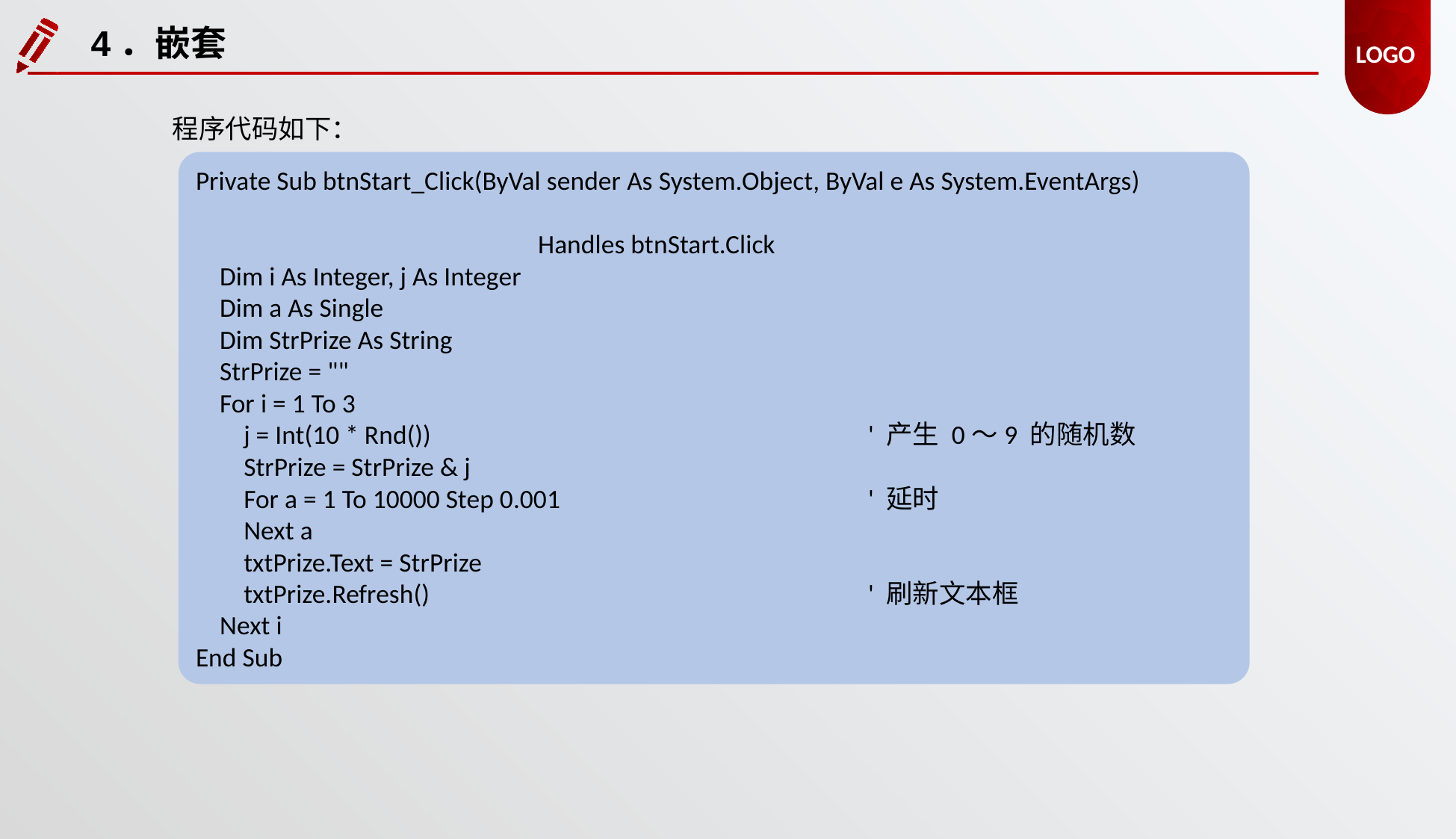

4．嵌套
程序代码如下：
Private Sub btnStart_Click(ByVal sender As System.Object, ByVal e As System.EventArgs)
												 Handles btnStart.Click
    Dim i As Integer, j As Integer
    Dim a As Single
    Dim StrPrize As String
    StrPrize = ""
    For i = 1 To 3
        j = Int(10 * Rnd())				' 产生 0～9 的随机数
        StrPrize = StrPrize & j
        For a = 1 To 10000 Step 0.001			' 延时
        Next a
        txtPrize.Text = StrPrize
        txtPrize.Refresh()				' 刷新文本框
    Next i
End Sub